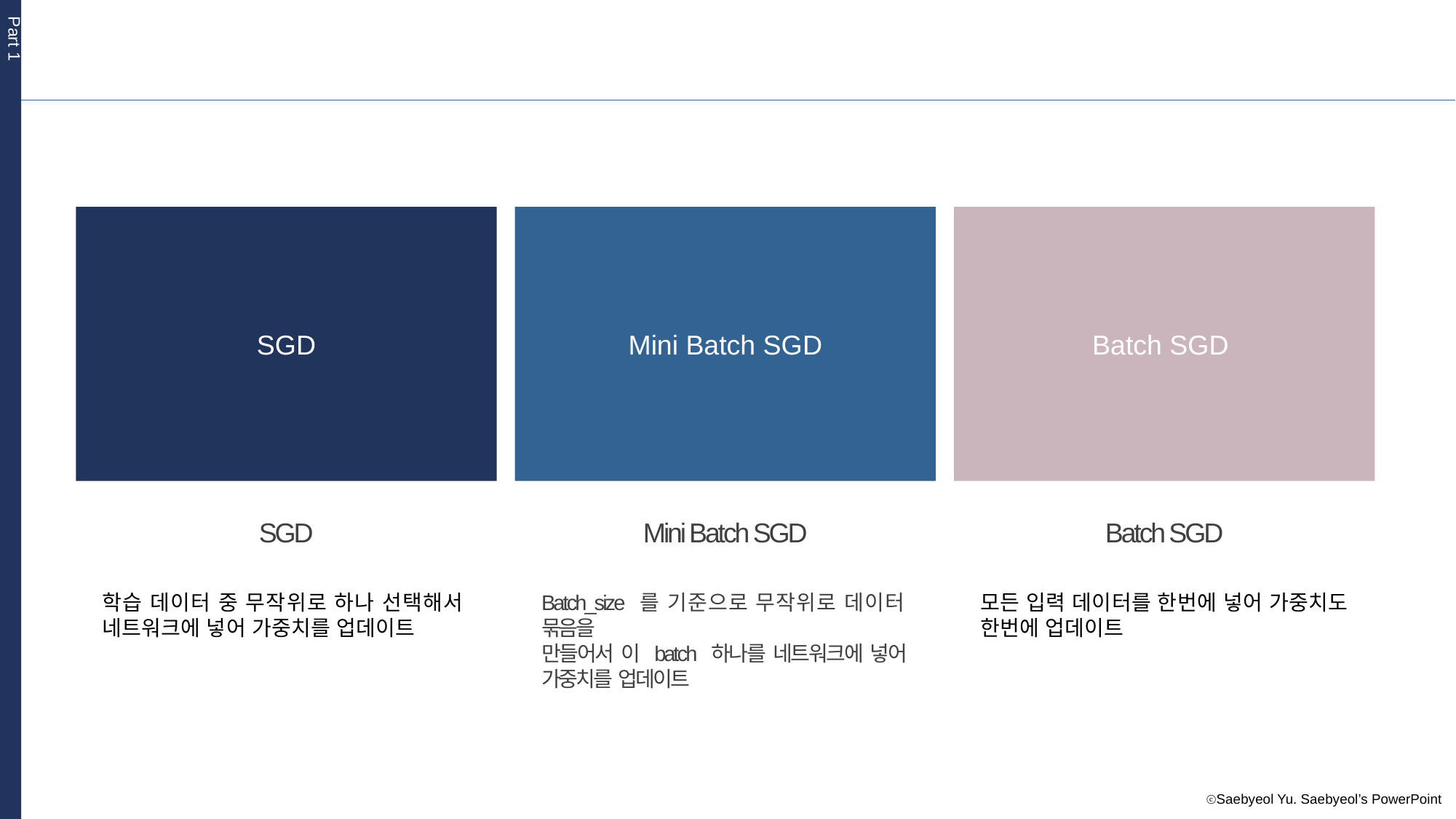

Part 1
SGD
Mini Batch SGD
Batch SGD
SGD
Mini Batch SGD
Batch SGD
학습 데이터 중 무작위로 하나 선택해서  네트워크에 넣어 가중치를 업데이트
Batch_size 를 기준으로 무작위로 데이터  묶음을
만들어서  이  batch  하나를  네트워크에  넣어  가중치를  업데이트
모든 입력 데이터를 한번에 넣어 가중치도 한번에 업데이트